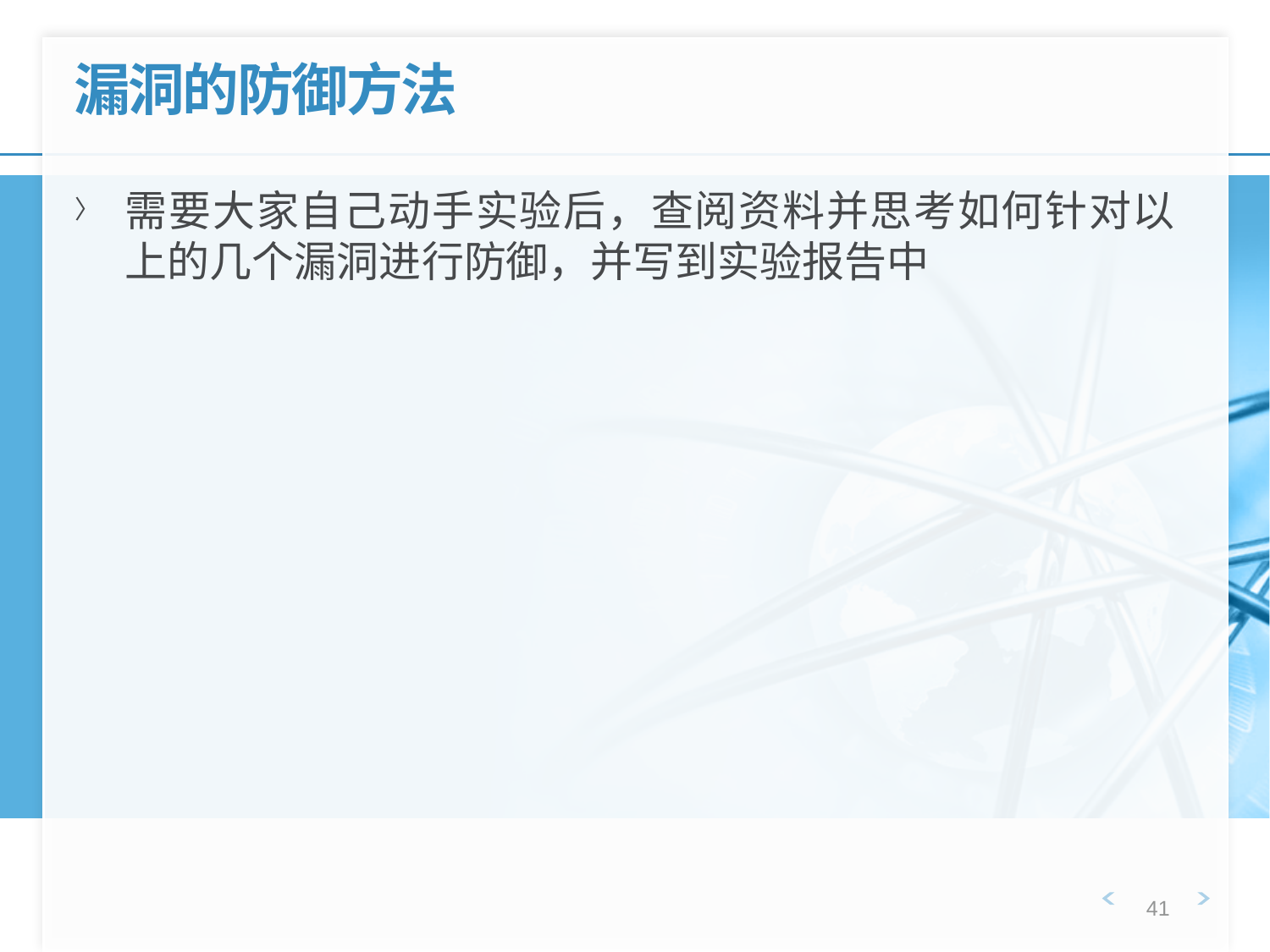

# 漏洞的防御方法
需要大家自己动手实验后，查阅资料并思考如何针对以上的几个漏洞进行防御，并写到实验报告中
41